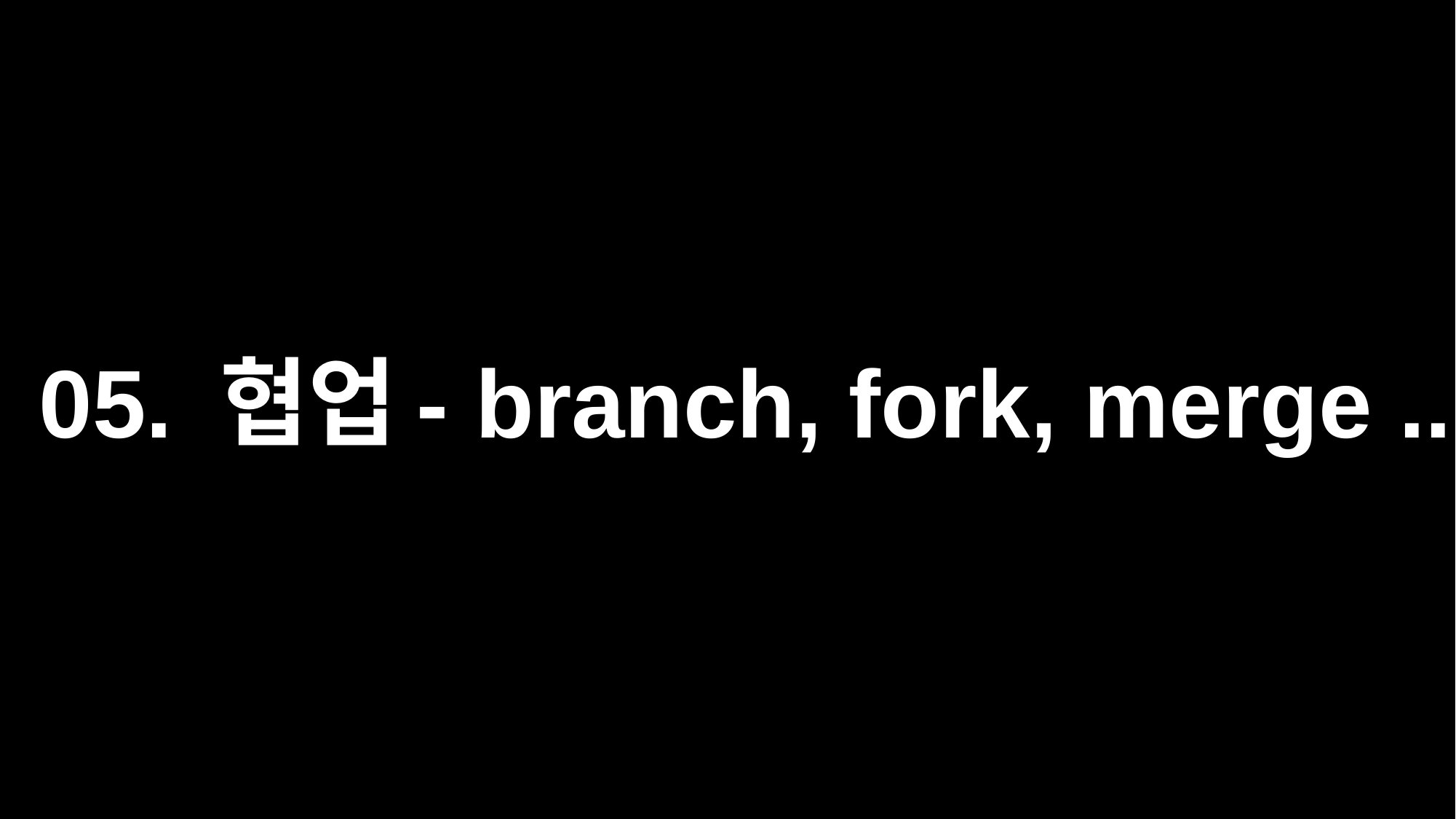

# 05. 협업- branch, fork, merge ..